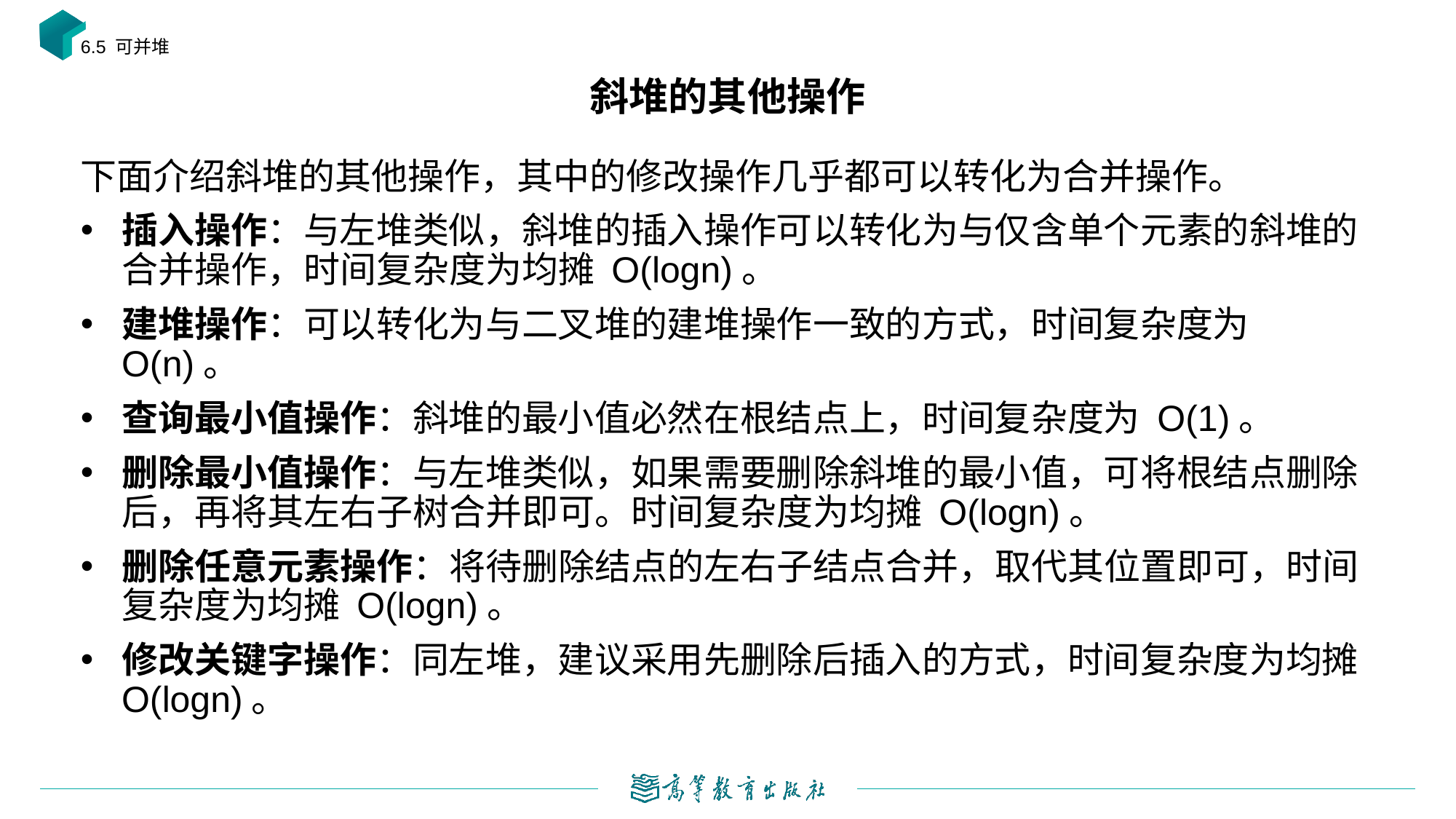

6.5 可并堆

# 斜堆的其他操作
下面介绍斜堆的其他操作，其中的修改操作几乎都可以转化为合并操作。
插入操作：与左堆类似，斜堆的插入操作可以转化为与仅含单个元素的斜堆的合并操作，时间复杂度为均摊 O(log⁡n)。
建堆操作：可以转化为与二叉堆的建堆操作一致的方式，时间复杂度为 O(n)。
查询最小值操作：斜堆的最小值必然在根结点上，时间复杂度为 O(1)。
删除最小值操作：与左堆类似，如果需要删除斜堆的最小值，可将根结点删除后，再将其左右子树合并即可。时间复杂度为均摊 O(log⁡n)。
删除任意元素操作：将待删除结点的左右子结点合并，取代其位置即可，时间复杂度为均摊 O(log⁡n)。
修改关键字操作：同左堆，建议采用先删除后插入的方式，时间复杂度为均摊 O(log⁡n)。